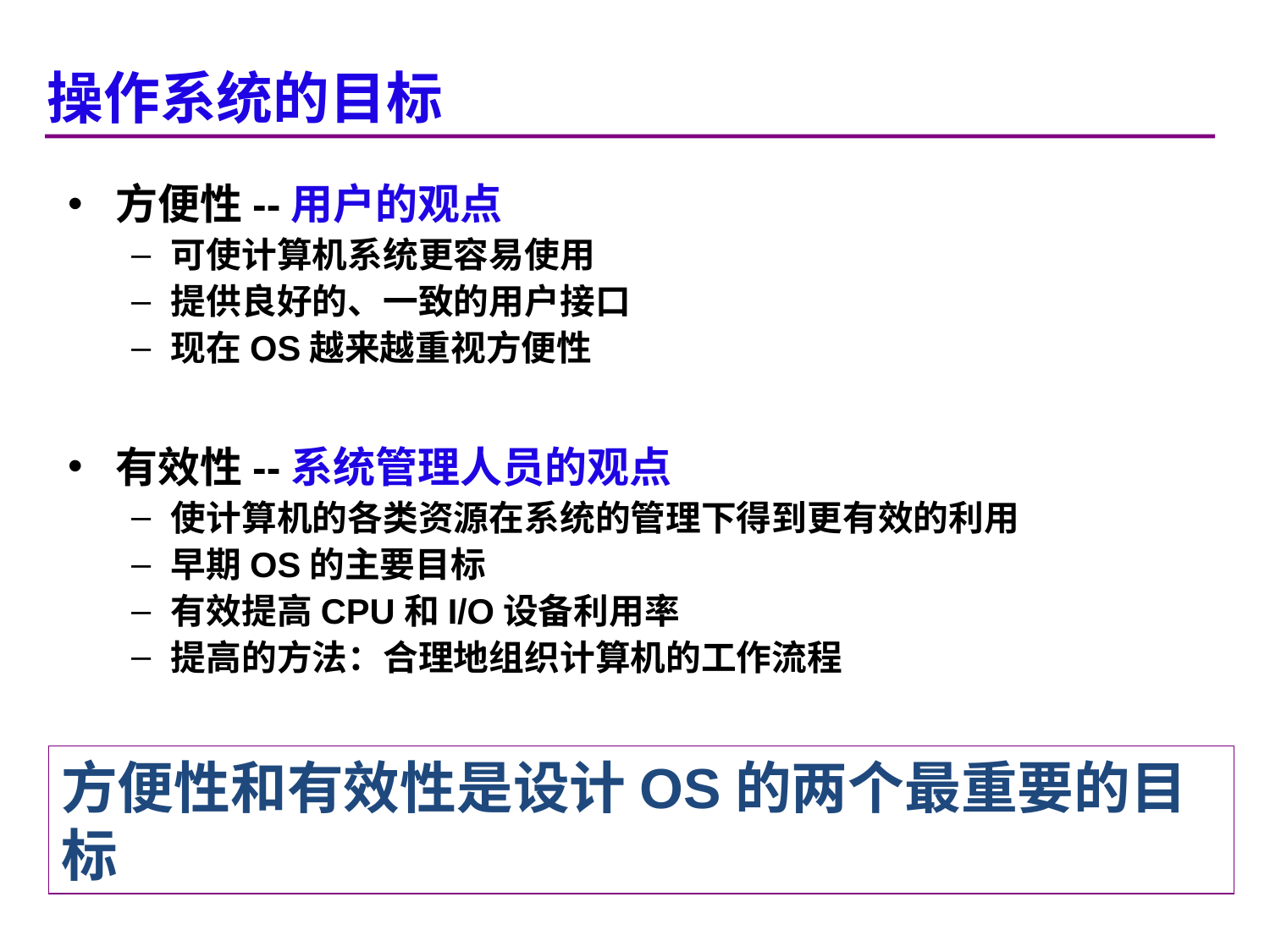

操作系统的目标

方便性--用户的观点
可使计算机系统更容易使用
提供良好的、一致的用户接口
现在OS越来越重视方便性

有效性--系统管理人员的观点
使计算机的各类资源在系统的管理下得到更有效的利用
早期OS的主要目标
有效提高CPU和I/O设备利用率
提高的方法：合理地组织计算机的工作流程

方便性和有效性是设计OS的两个最重要的目标